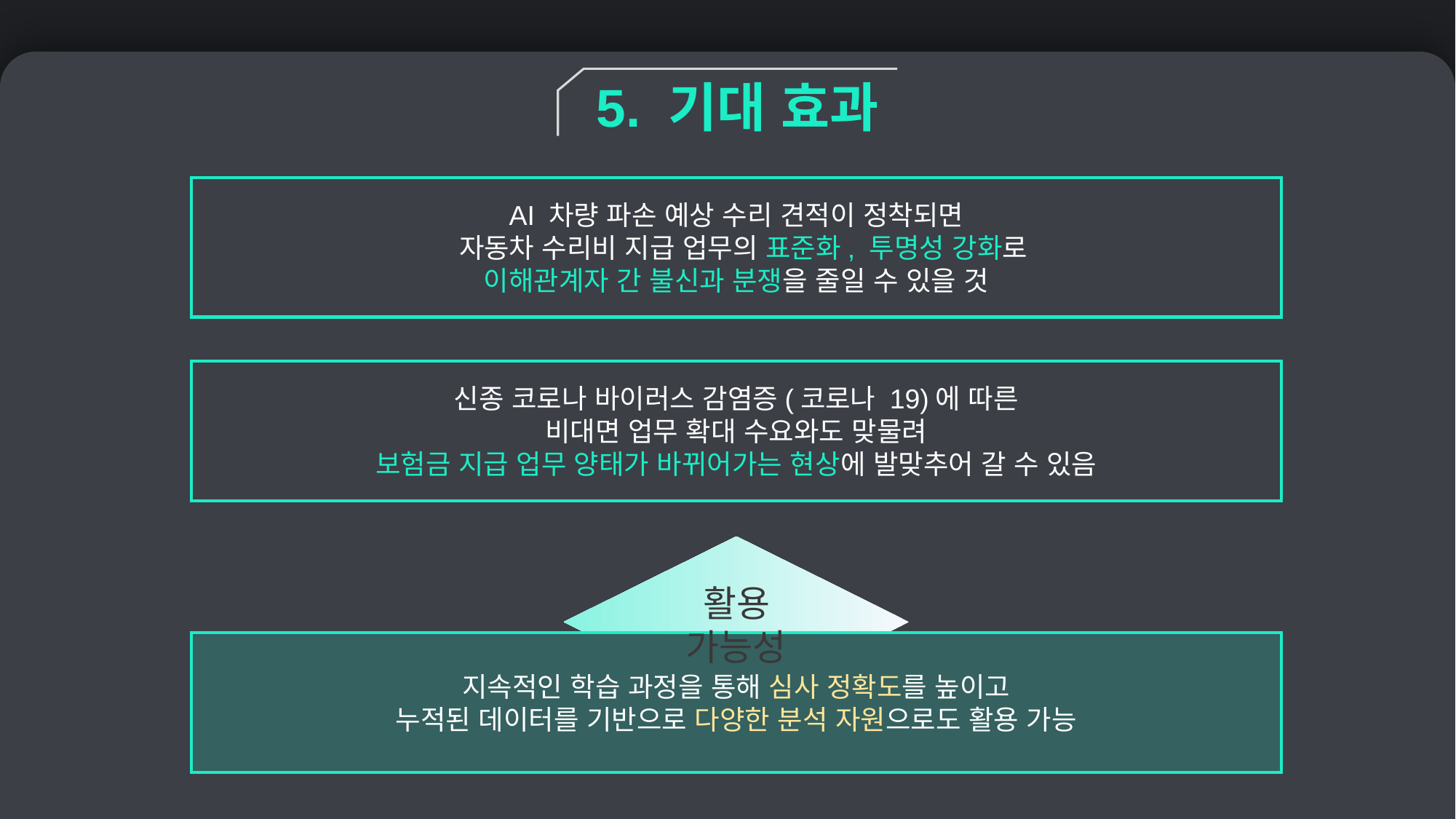

5. 기대 효과
AI 차량 파손 예상 수리 견적이 정착되면
 자동차 수리비 지급 업무의 표준화, 투명성 강화로
이해관계자 간 불신과 분쟁을 줄일 수 있을 것
신종 코로나 바이러스 감염증(코로나 19)에 따른
비대면 업무 확대 수요와도 맞물려
보험금 지급 업무 양태가 바뀌어가는 현상에 발맞추어 갈 수 있음

활용 가능성
지속적인 학습 과정을 통해 심사 정확도를 높이고
누적된 데이터를 기반으로 다양한 분석 자원으로도 활용 가능